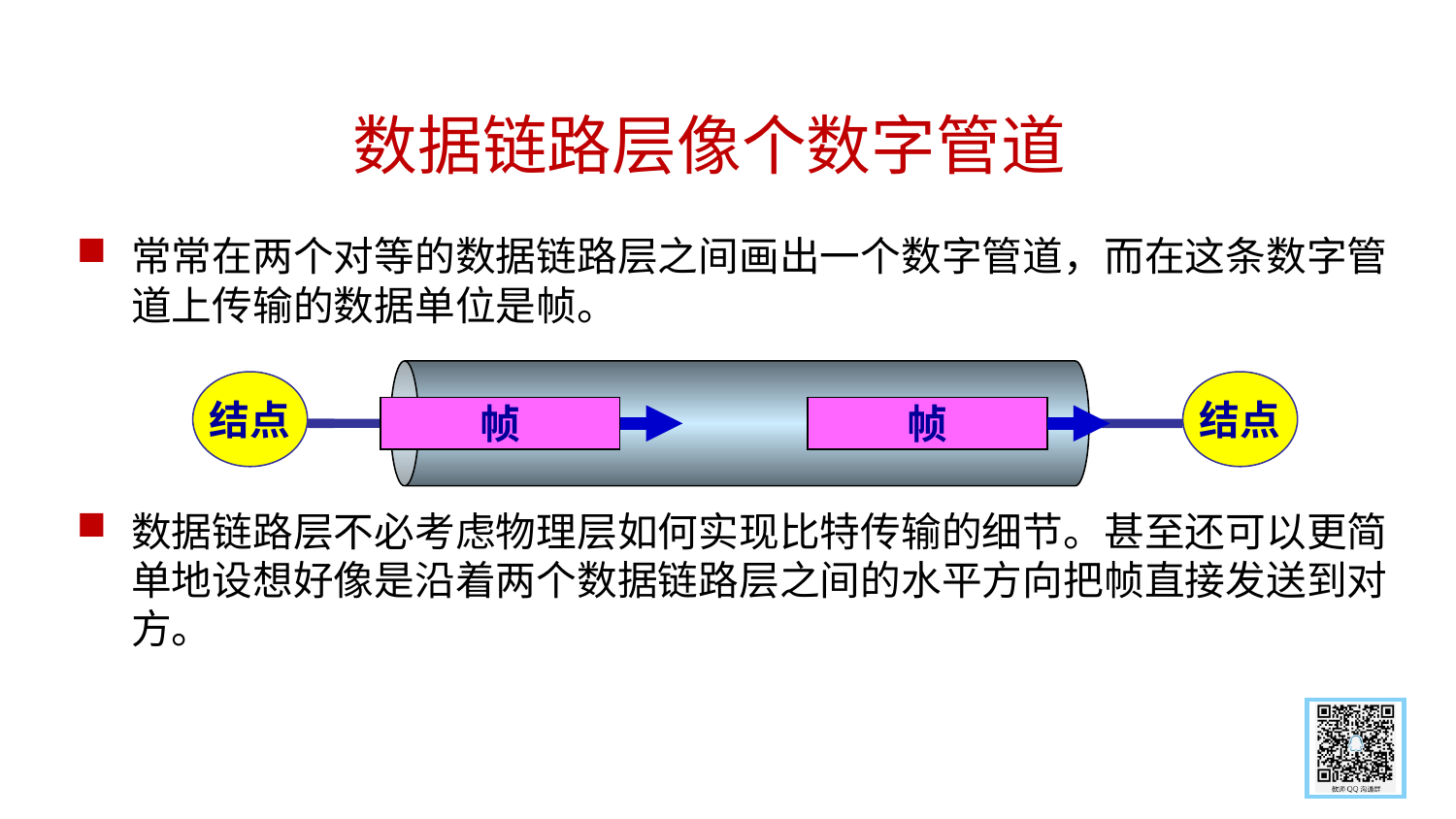

数据链路层像个数字管道
常常在两个对等的数据链路层之间画出一个数字管道，而在这条数字管道上传输的数据单位是帧。

数据链路层不必考虑物理层如何实现比特传输的细节。甚至还可以更简单地设想好像是沿着两个数据链路层之间的水平方向把帧直接发送到对方。

结点
结点
帧
帧